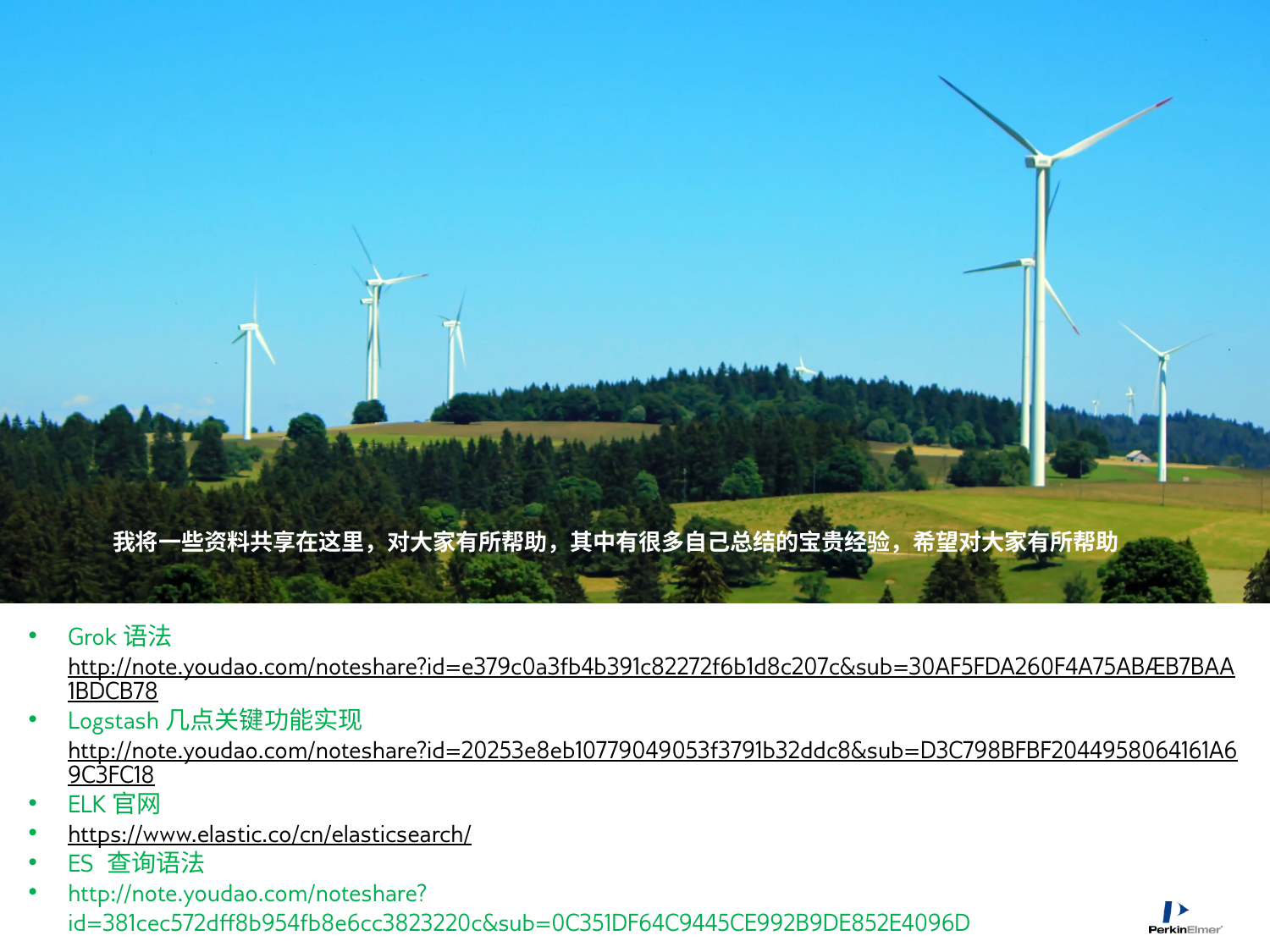

# 我将一些资料共享在这里，对大家有所帮助，其中有很多自己总结的宝贵经验，希望对大家有所帮助
Grok语法 http://note.youdao.com/noteshare?id=e379c0a3fb4b391c82272f6b1d8c207c&sub=30AF5FDA260F4A75ABAEB7BAA1BDCB78
Logstash几点关键功能实现 http://note.youdao.com/noteshare?id=20253e8eb10779049053f3791b32ddc8&sub=D3C798BFBF2044958064161A69C3FC18
ELK官网
https://www.elastic.co/cn/elasticsearch/
ES 查询语法
http://note.youdao.com/noteshare?id=381cec572dff8b954fb8e6cc3823220c&sub=0C351DF64C9445CE992B9DE852E4096D